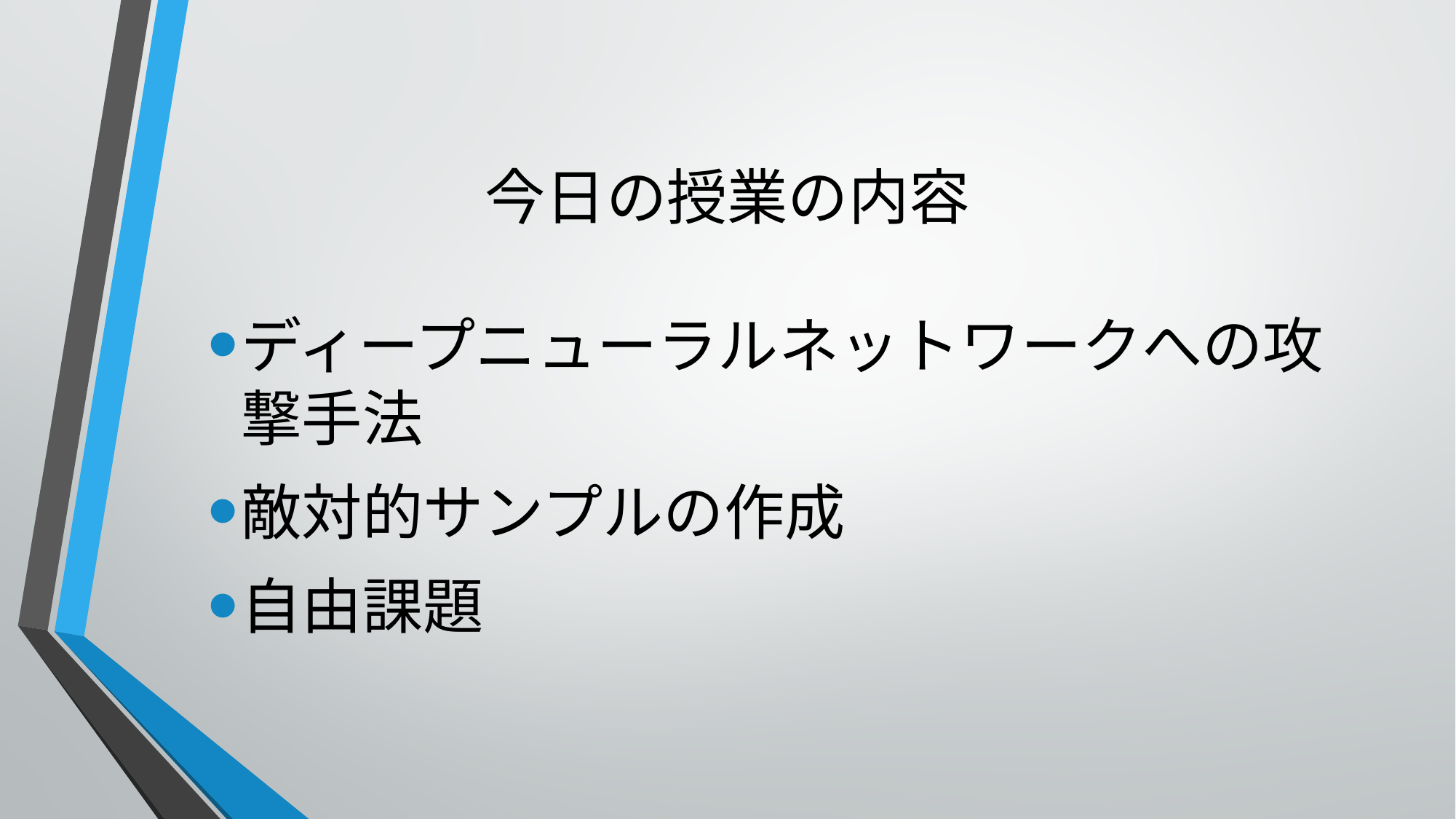

# 今日の授業の内容
ディープニューラルネットワークへの攻撃手法
敵対的サンプルの作成
自由課題